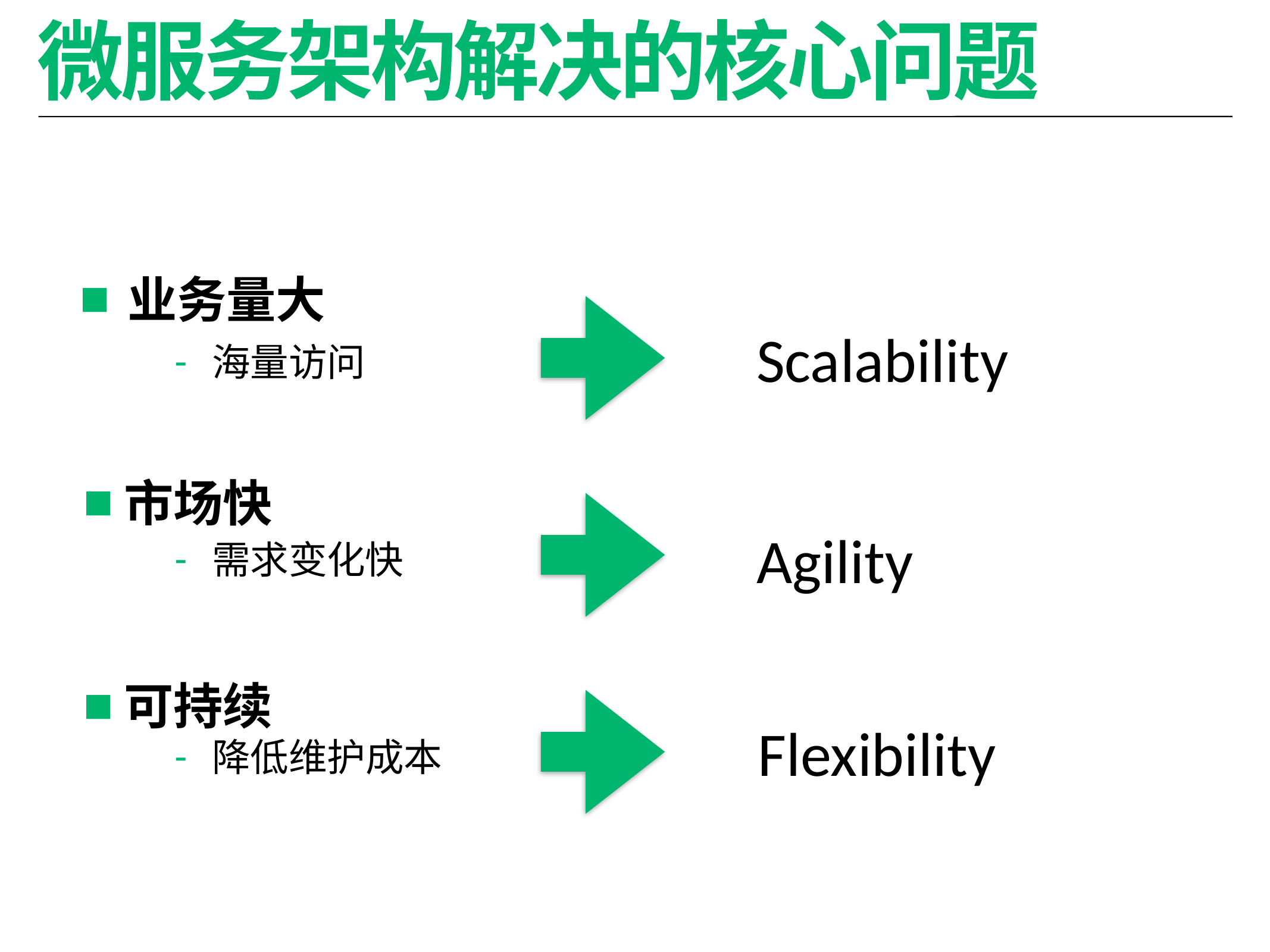

# 微服务架构解决的核心问题
业务量大

Scalability
海量访问
市场快

Agility
需求变化快
可持续

Flexibility
降低维护成本
77